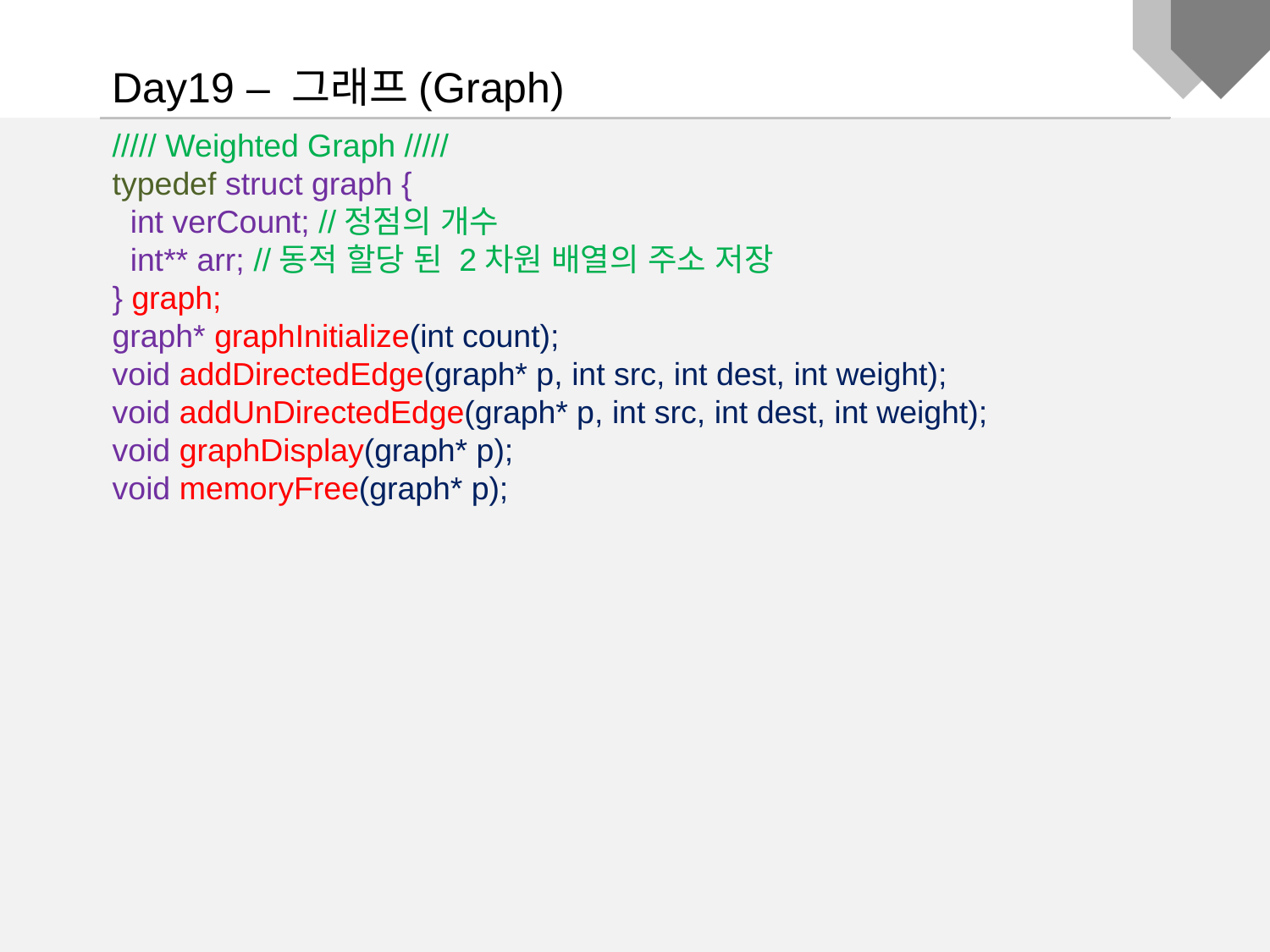

Day19 – 그래프(Graph)
///// Weighted Graph /////
typedef struct graph {
  int verCount; //정점의 개수
  int** arr; //동적 할당 된 2차원 배열의 주소 저장
} graph;
graph* graphInitialize(int count);
void addDirectedEdge(graph* p, int src, int dest, int weight);
void addUnDirectedEdge(graph* p, int src, int dest, int weight);
void graphDisplay(graph* p);
void memoryFree(graph* p);